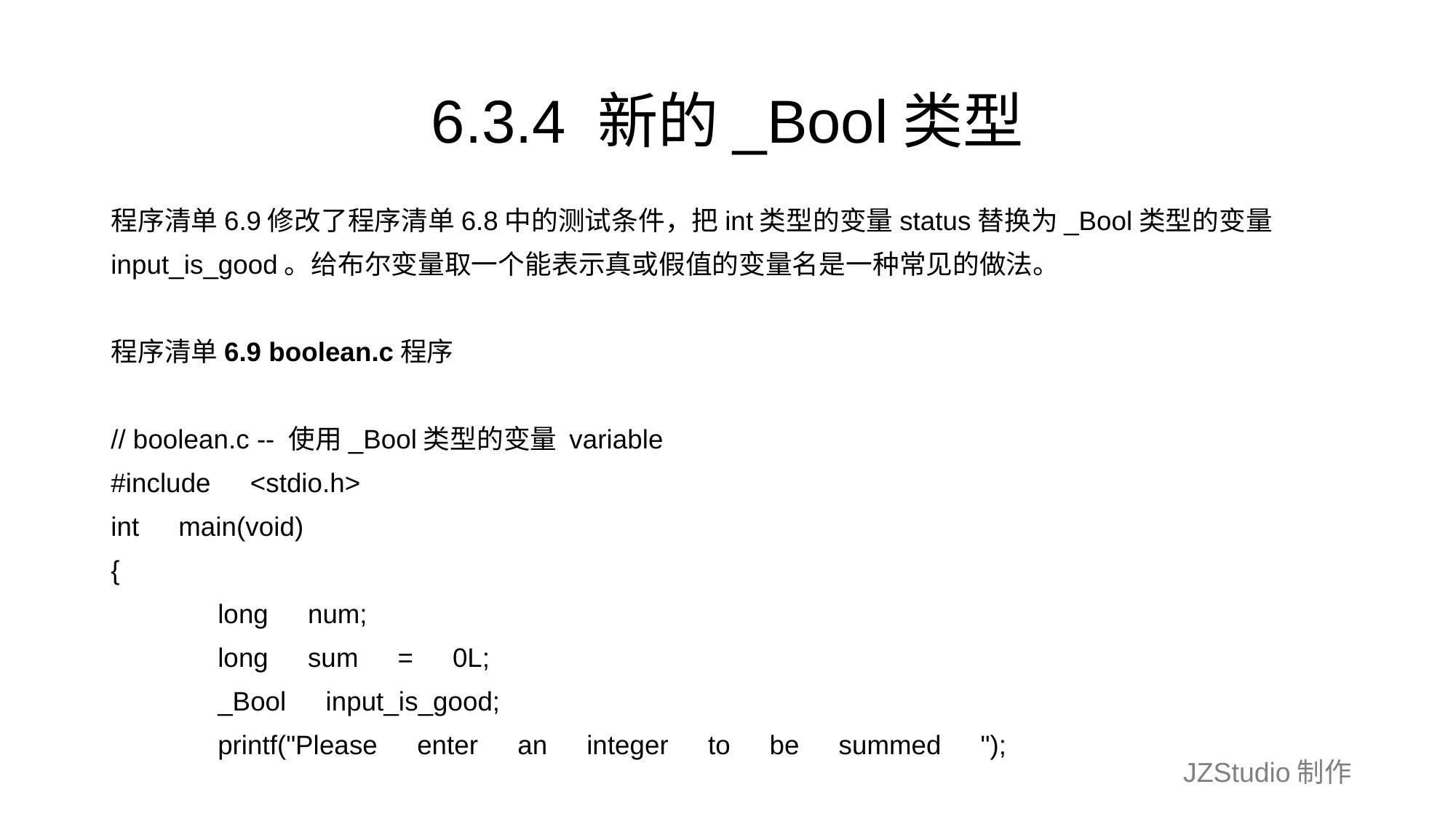

# 6.3.4 新的_Bool类型
程序清单6.9修改了程序清单6.8中的测试条件，把int类型的变量status替换为_Bool类型的变量
input_is_good。给布尔变量取一个能表示真或假值的变量名是一种常见的做法。

程序清单6.9 boolean.c程序

// boolean.c -- 使用_Bool类型的变量 variable
#include　<stdio.h>
int　main(void)
{
	long　num;
	long　sum　=　0L;
	_Bool　input_is_good;
	printf("Please　enter　an　integer　to　be　summed　");